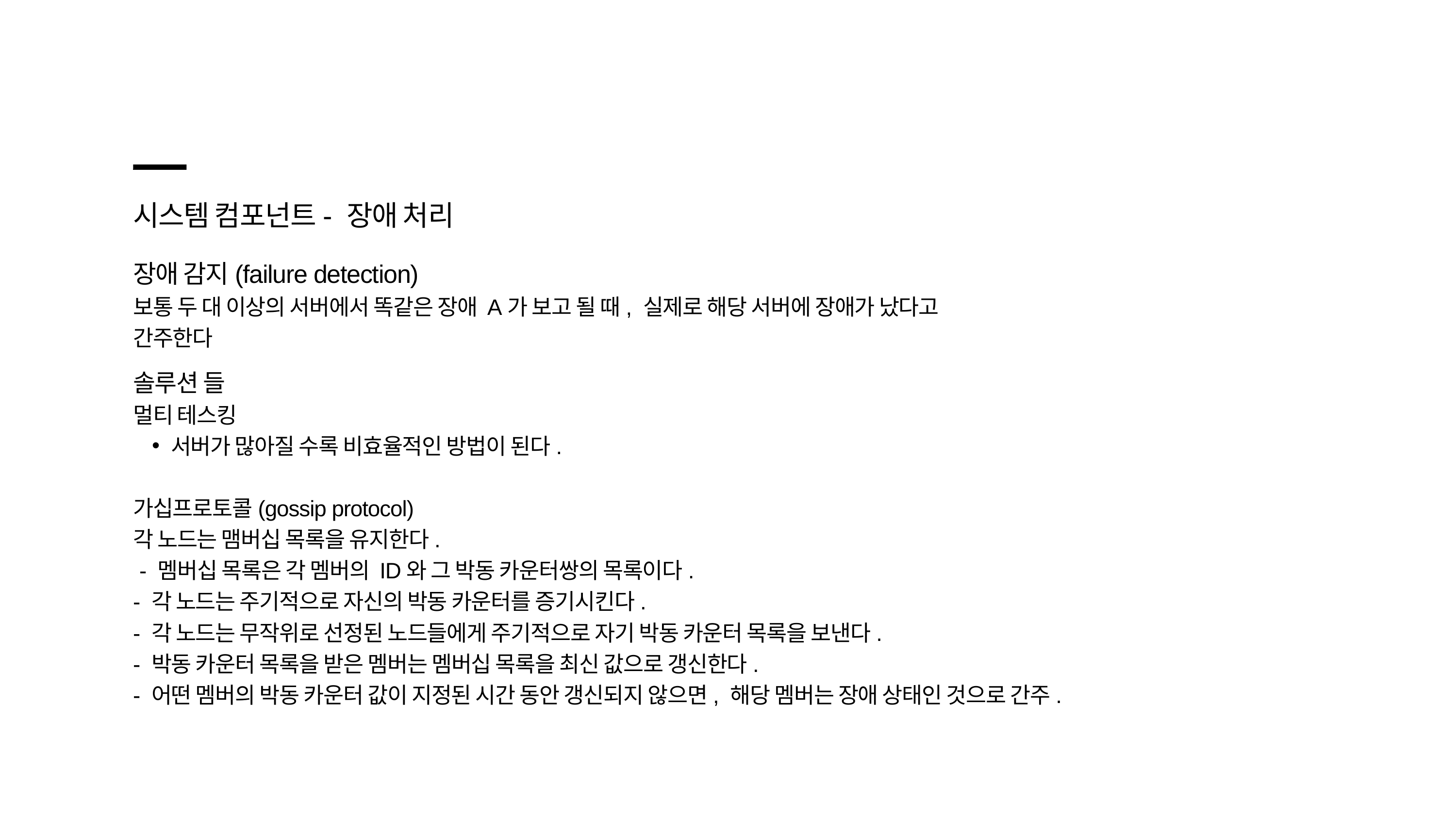

시스템 컴포넌트- 장애 처리
장애 감지(failure detection)
보통 두 대 이상의 서버에서 똑같은 장애 A가 보고 될 때, 실제로 해당 서버에 장애가 났다고 간주한다
솔루션 들
멀티 테스킹
서버가 많아질 수록 비효율적인 방법이 된다.

가십프로토콜(gossip protocol)
각 노드는 맴버십 목록을 유지한다.
 - 멤버십 목록은 각 멤버의 ID와 그 박동 카운터쌍의 목록이다.
- 각 노드는 주기적으로 자신의 박동 카운터를 증기시킨다.
- 각 노드는 무작위로 선정된 노드들에게 주기적으로 자기 박동 카운터 목록을 보낸다.
- 박동 카운터 목록을 받은 멤버는 멤버십 목록을 최신 값으로 갱신한다.
- 어떤 멤버의 박동 카운터 값이 지정된 시간 동안 갱신되지 않으면, 해당 멤버는 장애 상태인 것으로 간주.